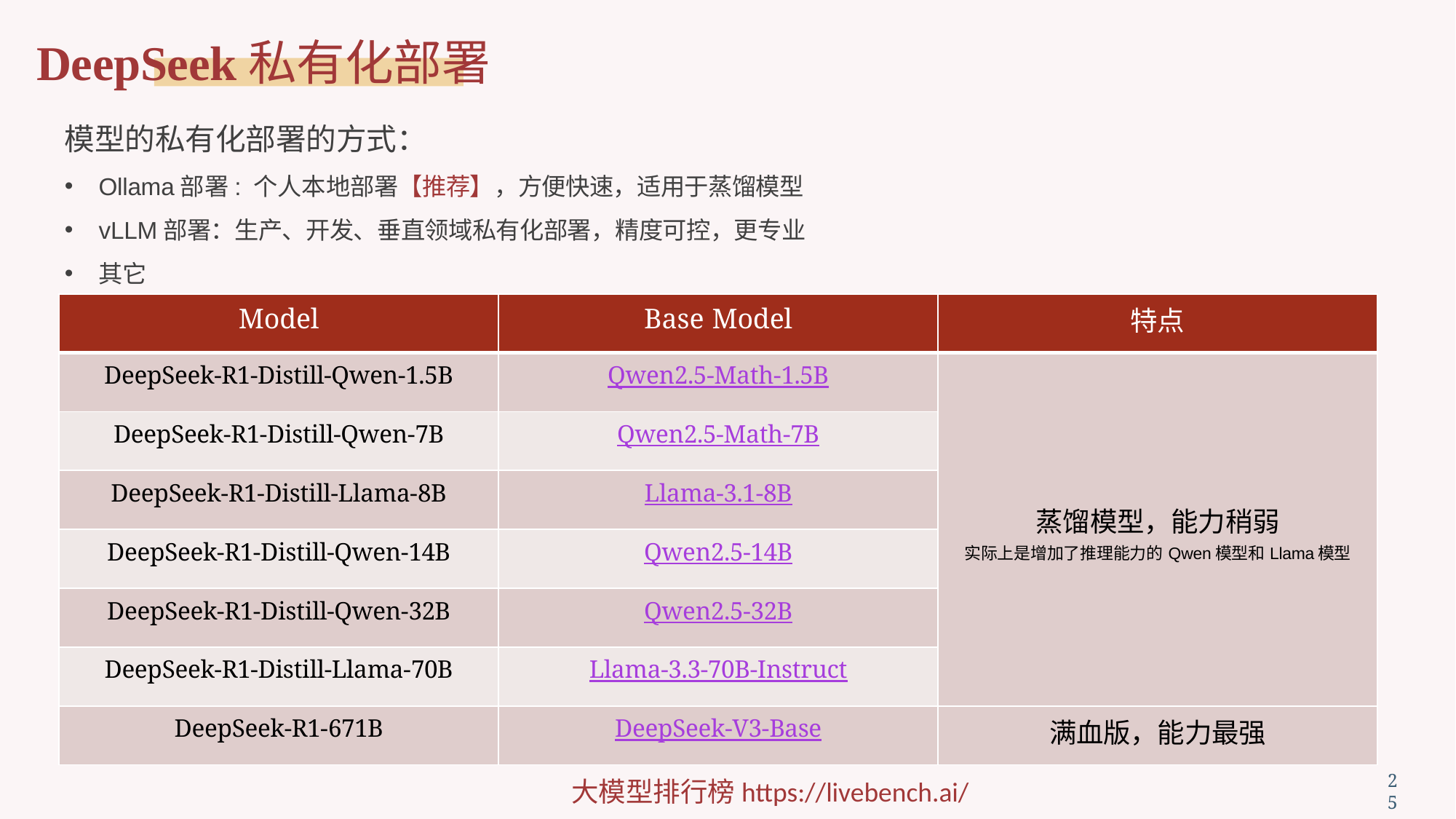

# DeepSeek私有化部署

模型的私有化部署的方式：
Ollama部署: 个人本地部署【推荐】，方便快速，适用于蒸馏模型
vLLM部署：生产、开发、垂直领域私有化部署，精度可控，更专业
其它
| Model | Base Model | 特点 |
| --- | --- | --- |
| DeepSeek-R1-Distill-Qwen-1.5B | Qwen2.5-Math-1.5B | 蒸馏模型，能力稍弱 实际上是增加了推理能力的Qwen模型和Llama模型 |
| DeepSeek-R1-Distill-Qwen-7B | Qwen2.5-Math-7B |  |
| DeepSeek-R1-Distill-Llama-8B | Llama-3.1-8B |  |
| DeepSeek-R1-Distill-Qwen-14B | Qwen2.5-14B |  |
| DeepSeek-R1-Distill-Qwen-32B | Qwen2.5-32B |  |
| DeepSeek-R1-Distill-Llama-70B | Llama-3.3-70B-Instruct |  |
| DeepSeek-R1-671B | DeepSeek-V3-Base | 满血版，能力最强 |
25
大模型排行榜https://livebench.ai/